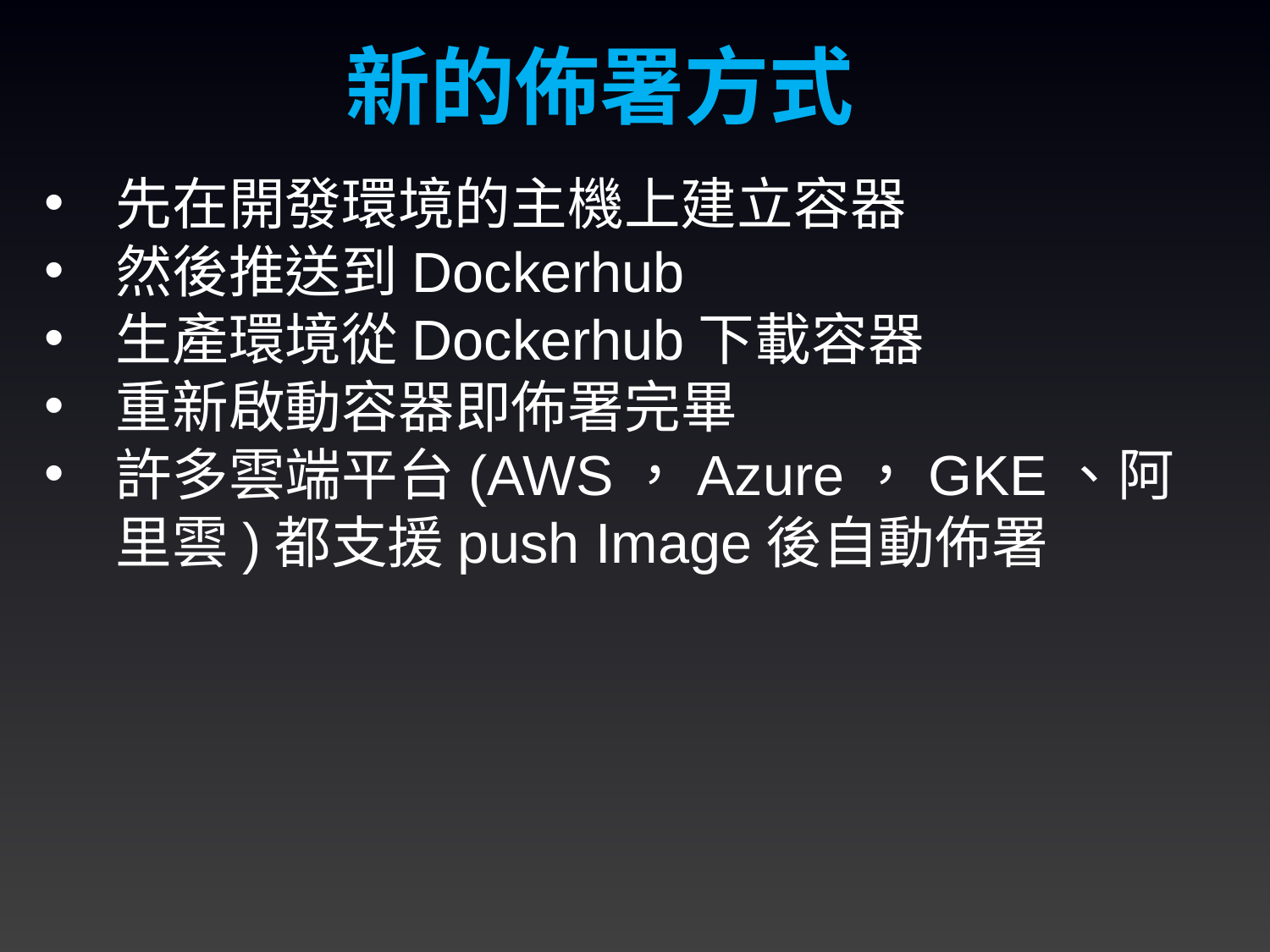

新的佈署方式
先在開發環境的主機上建立容器
然後推送到Dockerhub
生產環境從Dockerhub下載容器
重新啟動容器即佈署完畢
許多雲端平台(AWS，Azure，GKE、阿里雲)都支援push Image後自動佈署